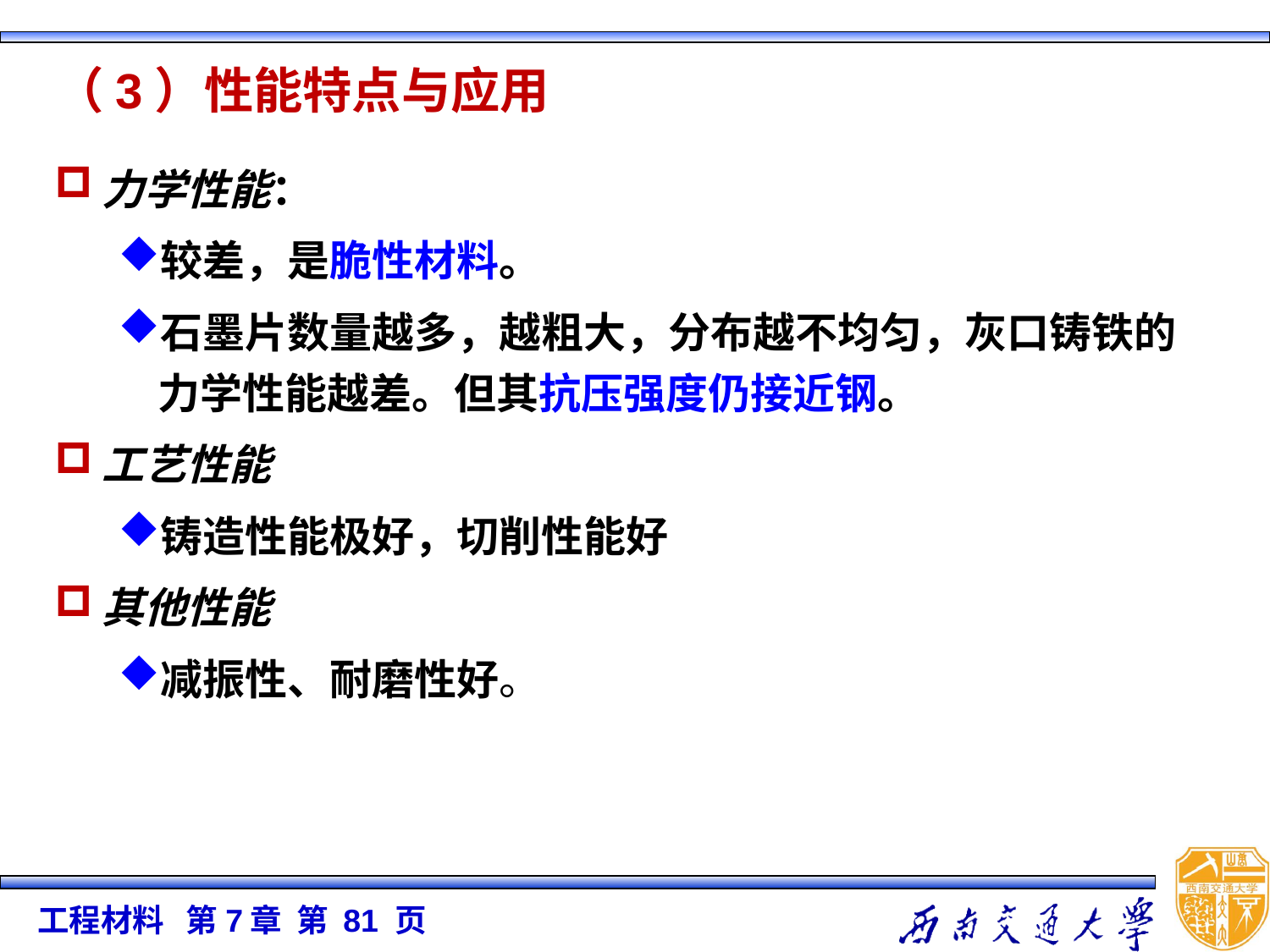

（3）性能特点与应用
力学性能：
较差，是脆性材料。
石墨片数量越多，越粗大，分布越不均匀，灰口铸铁的力学性能越差。但其抗压强度仍接近钢。
工艺性能
铸造性能极好，切削性能好
其他性能
减振性、耐磨性好。